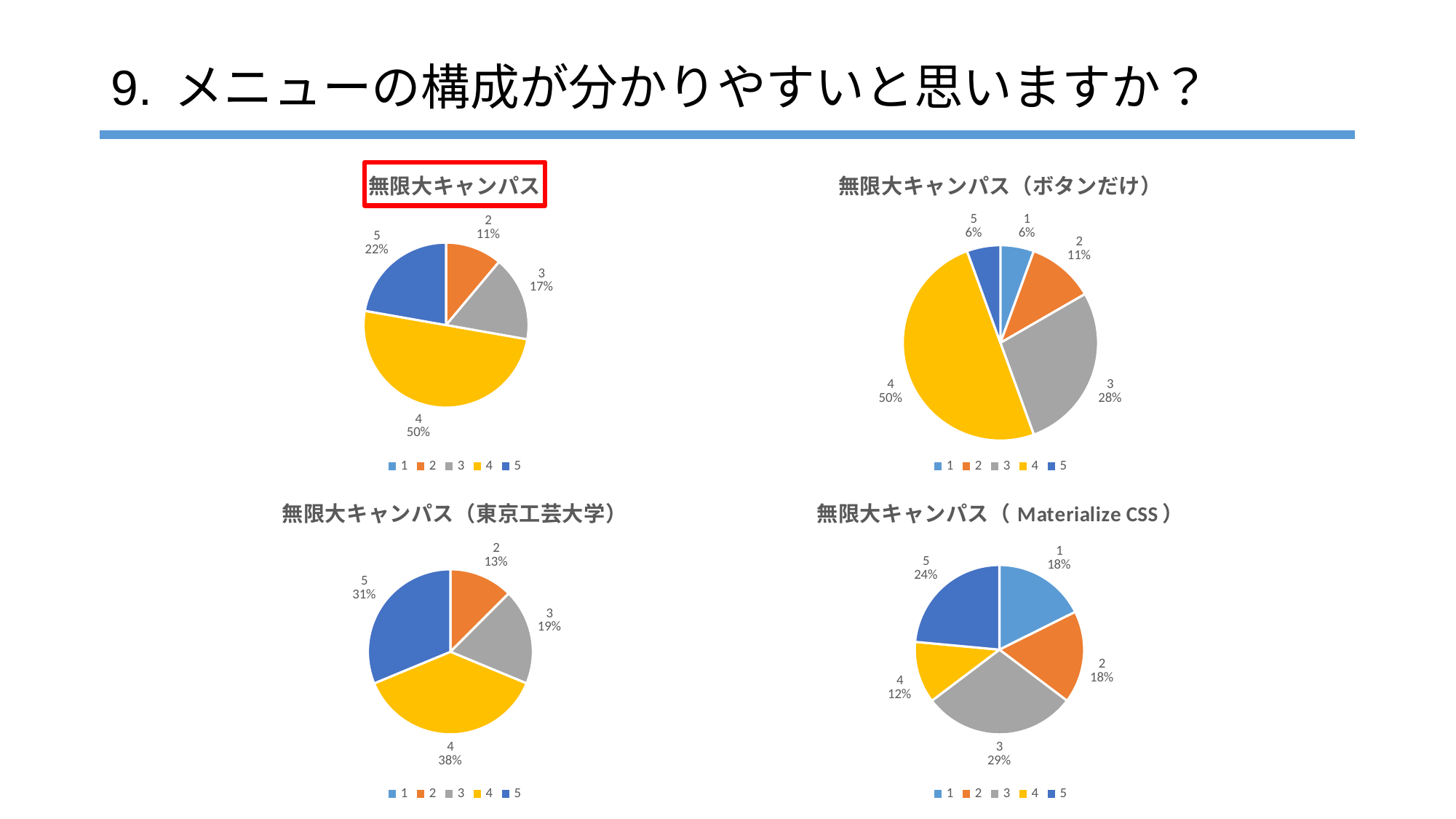

9. メニューの構成が分かりやすいと思いますか？

### Chart: 無限大キャンパス

| Category | このウェブサイトはメニューの構成が分かりやすいと思いますか？ |
|---|---|
| 1 | 0.0 |
| 2 | 2.0 |
| 3 | 3.0 |
| 4 | 9.0 |
| 5 | 4.0 |

### Chart: 無限大キャンパス（ボタンだけ）

| Category | このウェブサイトはメニューの構成が分かりやすいと思いますか？ |
|---|---|
| 1 | 1.0 |
| 2 | 2.0 |
| 3 | 5.0 |
| 4 | 9.0 |
| 5 | 1.0 |

### Chart: 無限大キャンパス（東京工芸大学）

| Category | このウェブサイトはメニューの構成が分かりやすいと思いますか？ |
|---|---|
| 1 | 0.0 |
| 2 | 2.0 |
| 3 | 3.0 |
| 4 | 6.0 |
| 5 | 5.0 |

### Chart: 無限大キャンパス（Materialize CSS）

| Category | このウェブサイトはメニューの構成が分かりやすいと思いますか？ |
|---|---|
| 1 | 3.0 |
| 2 | 3.0 |
| 3 | 5.0 |
| 4 | 2.0 |
| 5 | 4.0 |